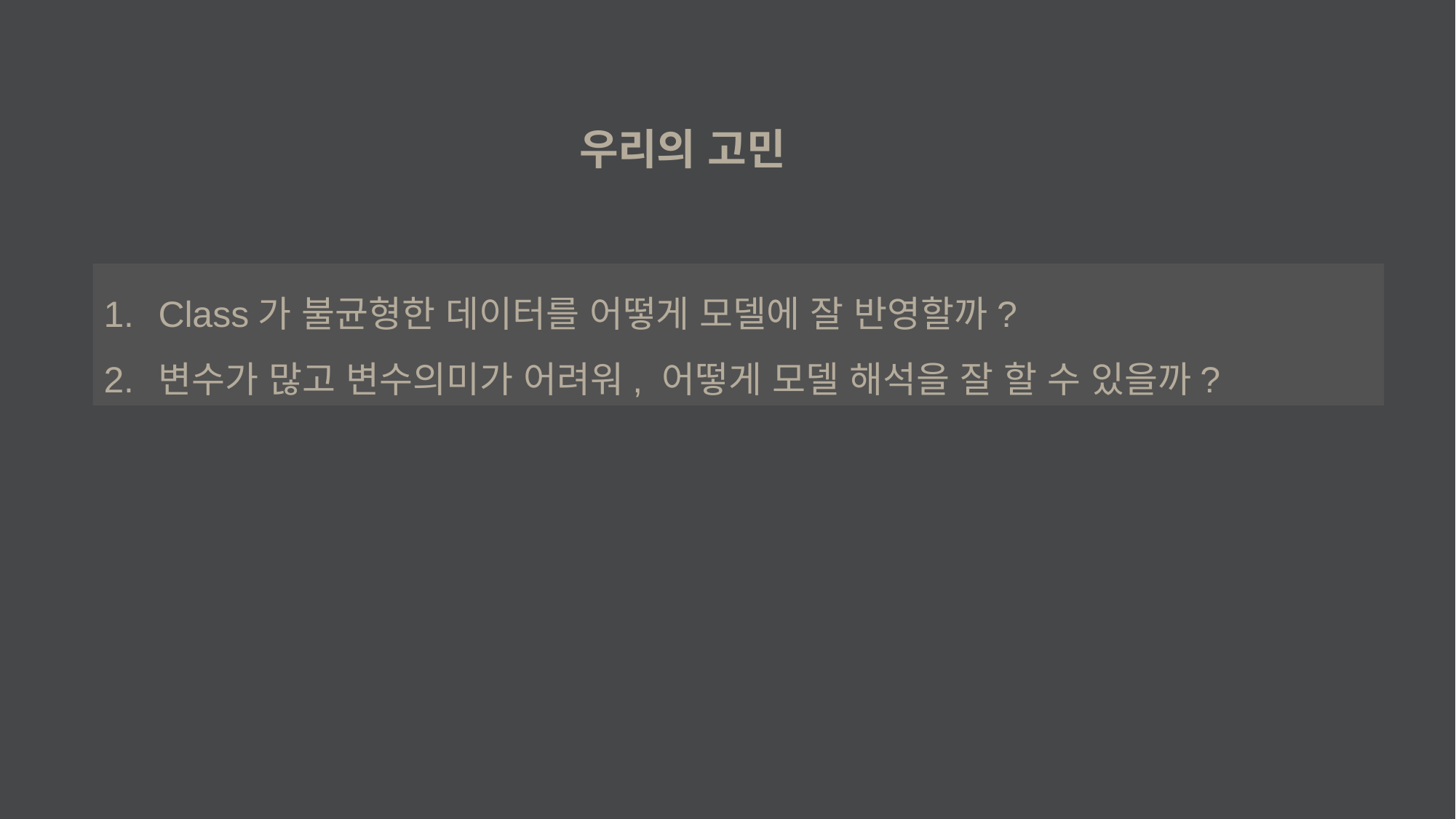

우리의 고민
Class가 불균형한 데이터를 어떻게 모델에 잘 반영할까?
변수가 많고 변수의미가 어려워, 어떻게 모델 해석을 잘 할 수 있을까?